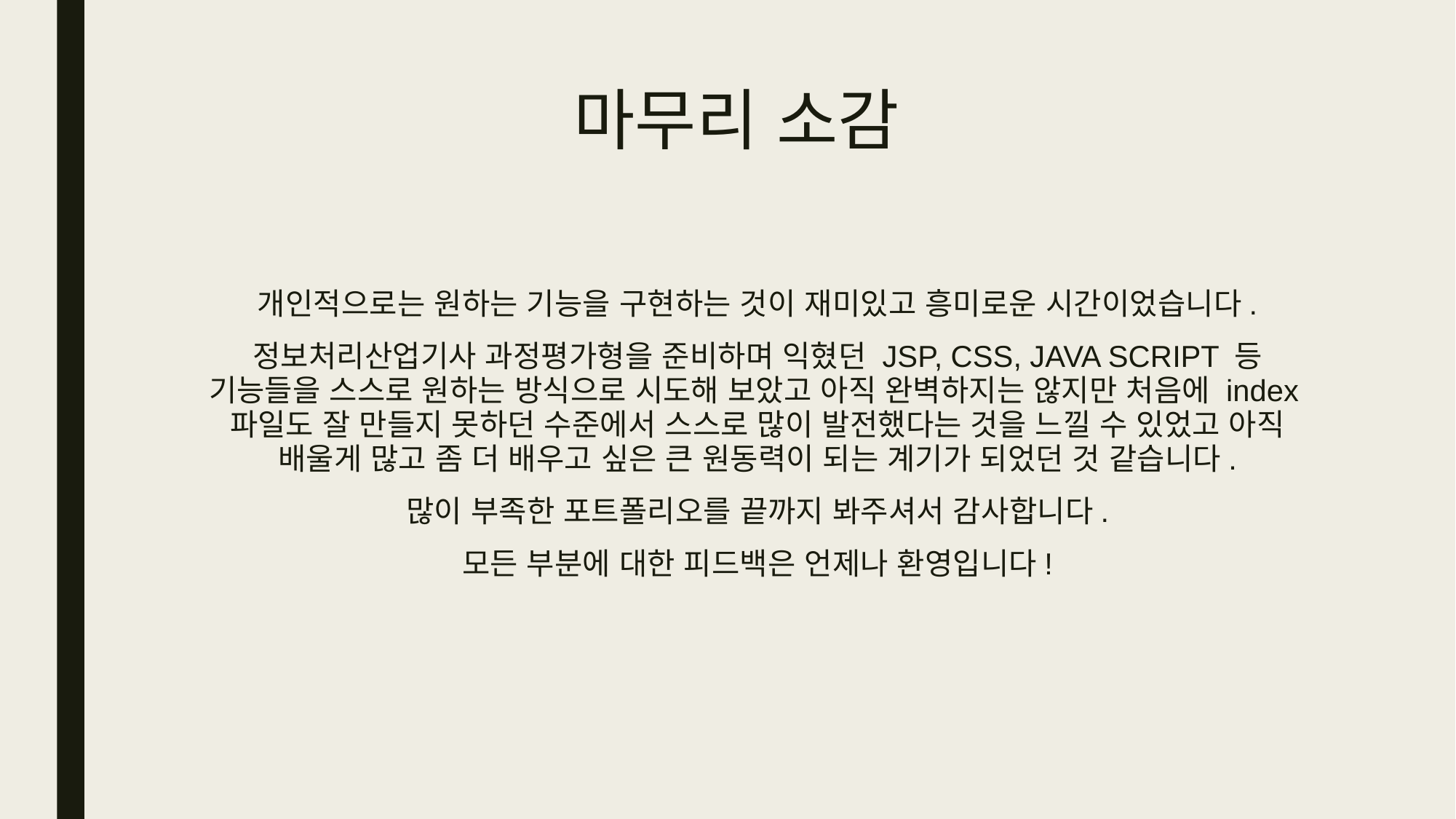

# 마무리 소감
개인적으로는 원하는 기능을 구현하는 것이 재미있고 흥미로운 시간이었습니다.
정보처리산업기사 과정평가형을 준비하며 익혔던 JSP, CSS, JAVA SCRIPT 등 기능들을 스스로 원하는 방식으로 시도해 보았고 아직 완벽하지는 않지만 처음에 index파일도 잘 만들지 못하던 수준에서 스스로 많이 발전했다는 것을 느낄 수 있었고 아직 배울게 많고 좀 더 배우고 싶은 큰 원동력이 되는 계기가 되었던 것 같습니다.
많이 부족한 포트폴리오를 끝까지 봐주셔서 감사합니다.
모든 부분에 대한 피드백은 언제나 환영입니다!